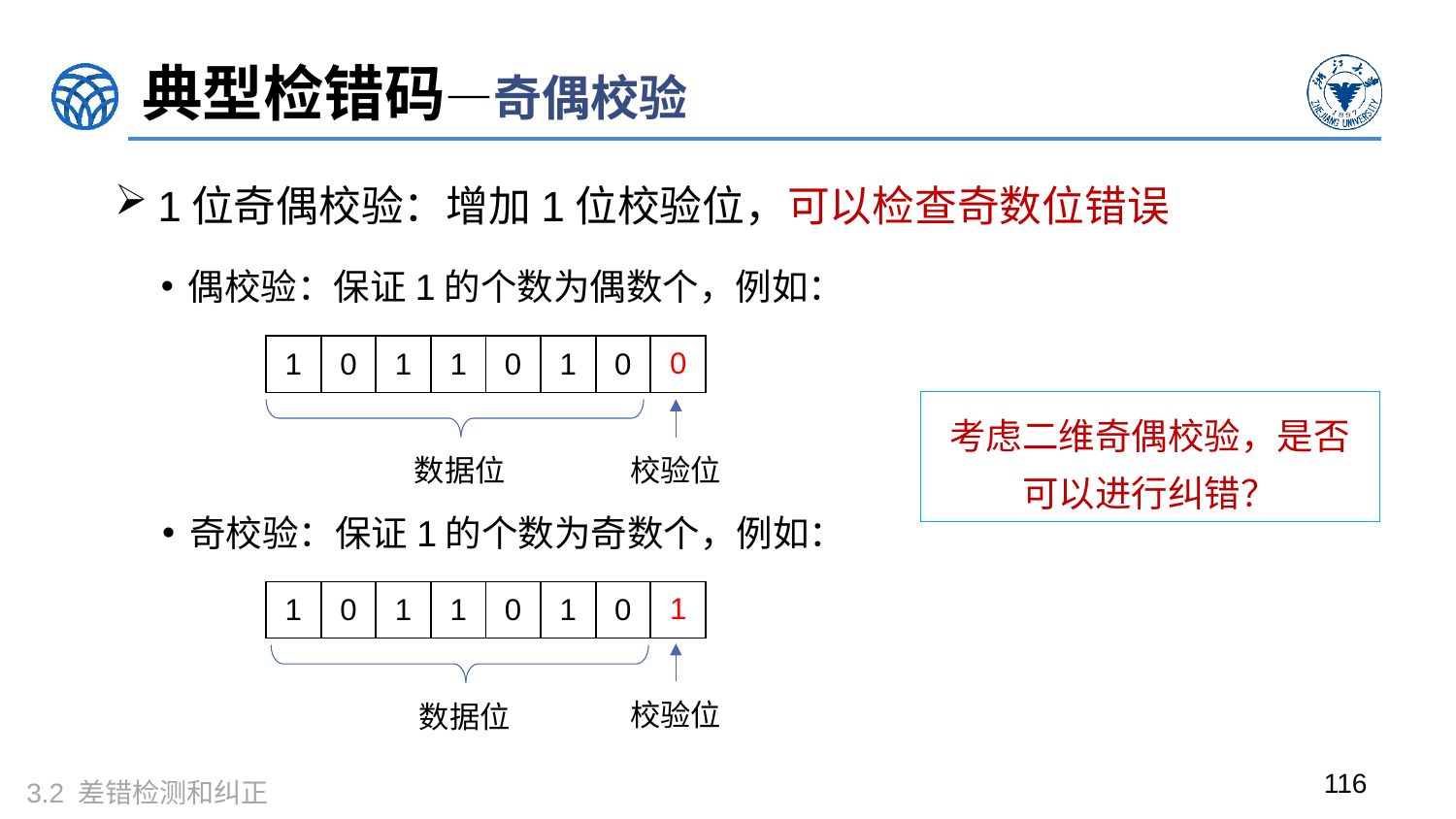

# 典型检错码—奇偶校验
1位奇偶校验：增加1位校验位，可以检查奇数位错误
偶校验：保证1的个数为偶数个，例如：
| 1 | 0 | 1 | 1 | 0 | 1 | 0 |  |
| --- | --- | --- | --- | --- | --- | --- | --- |
0
考虑二维奇偶校验，是否可以进行纠错？

数据位
校验位
奇校验：保证1的个数为奇数个，例如：
| 1 | 0 | 1 | 1 | 0 | 1 | 0 |  |
| --- | --- | --- | --- | --- | --- | --- | --- |
1

校验位
数据位
116
3.2 差错检测和纠正